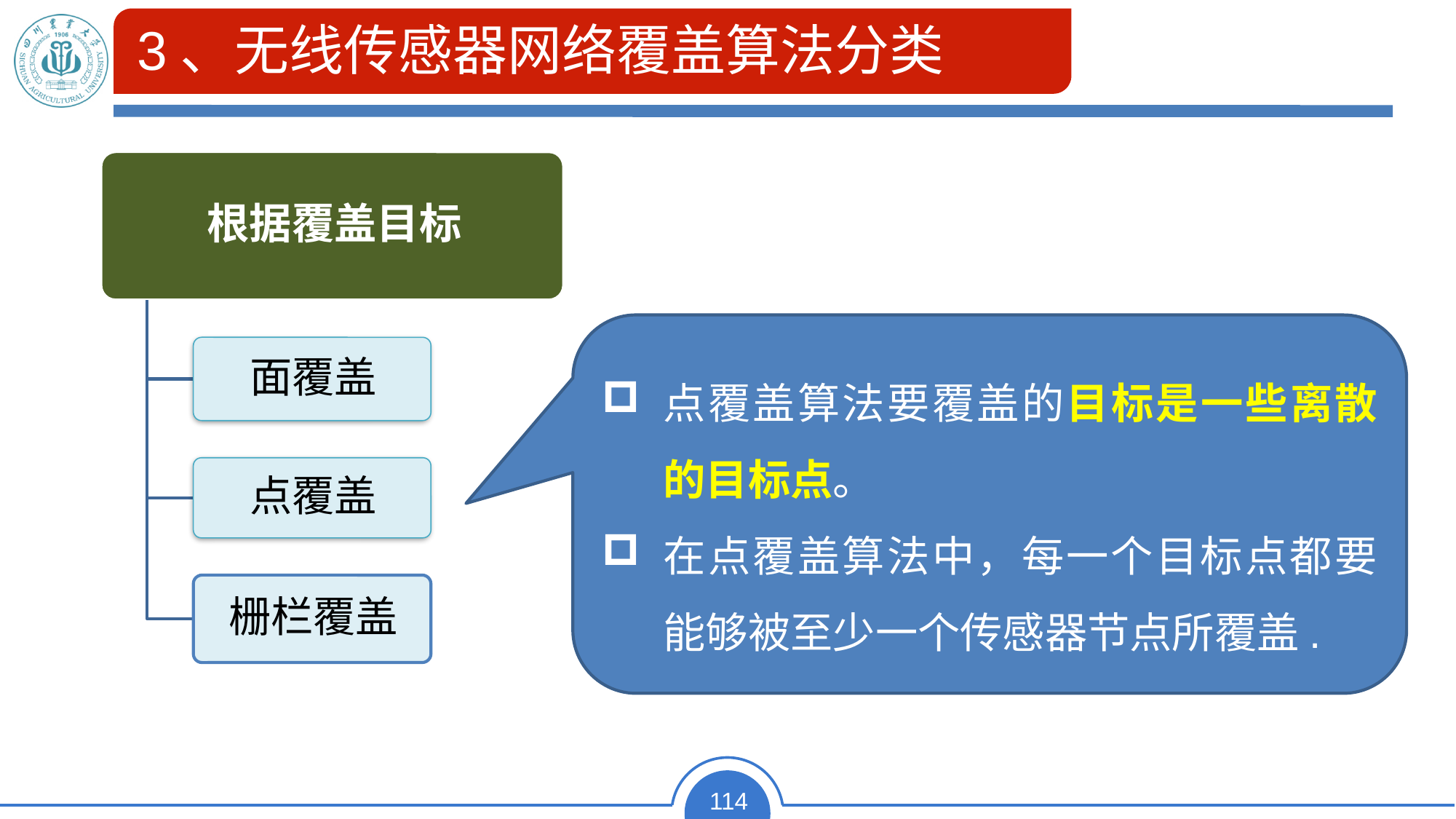

# 3、无线传感器网络覆盖算法分类
根据覆盖目标
面覆盖
点覆盖
栅栏覆盖
点覆盖算法要覆盖的目标是一些离散的目标点。
在点覆盖算法中，每一个目标点都要能够被至少一个传感器节点所覆盖.